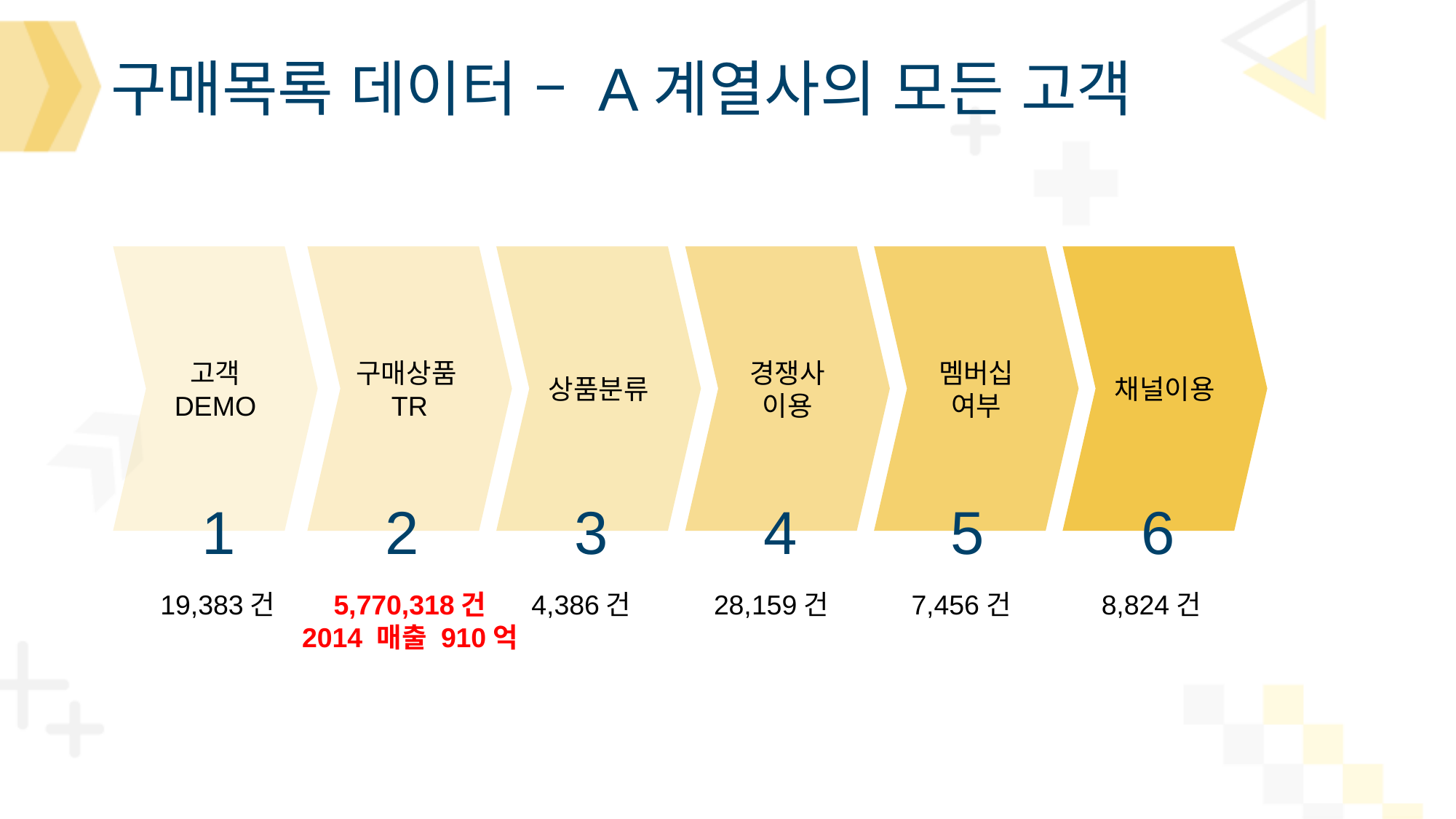

# 구매목록 데이터 – A계열사의 모든 고객
고객 DEMO
구매상품TR
상품분류
경쟁사 이용
멤버십 여부
채널이용
1
2
3
4
5
6
19,383건
5,770,318건
2014 매출 910억
4,386건
28,159건
7,456건
8,824건